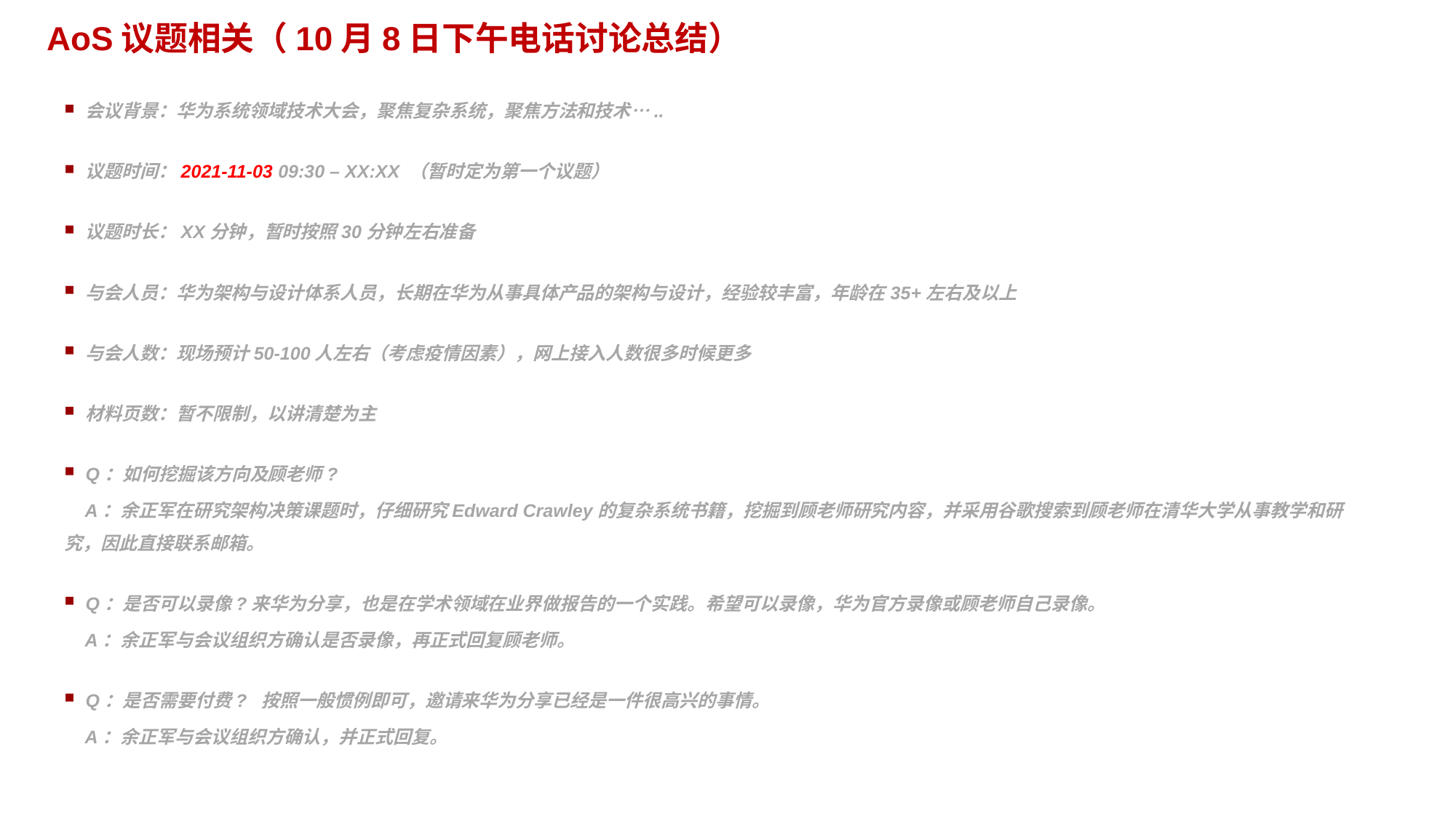

# AoS议题相关（10月8日下午电话讨论总结）
会议背景：华为系统领域技术大会，聚焦复杂系统，聚焦方法和技术…..

议题时间：2021-11-03 09:30 – XX:XX （暂时定为第一个议题）

议题时长：XX分钟，暂时按照30分钟左右准备

与会人员：华为架构与设计体系人员，长期在华为从事具体产品的架构与设计，经验较丰富，年龄在35+左右及以上

与会人数：现场预计50-100人左右（考虑疫情因素），网上接入人数很多时候更多

材料页数：暂不限制，以讲清楚为主

Q：如何挖掘该方向及顾老师?
    A：余正军在研究架构决策课题时，仔细研究Edward Crawley的复杂系统书籍，挖掘到顾老师研究内容，并采用谷歌搜索到顾老师在清华大学从事教学和研究，因此直接联系邮箱。

Q：是否可以录像?来华为分享，也是在学术领域在业界做报告的一个实践。希望可以录像，华为官方录像或顾老师自己录像。
    A：余正军与会议组织方确认是否录像，再正式回复顾老师。

Q：是否需要付费?  按照一般惯例即可，邀请来华为分享已经是一件很高兴的事情。
    A：余正军与会议组织方确认，并正式回复。